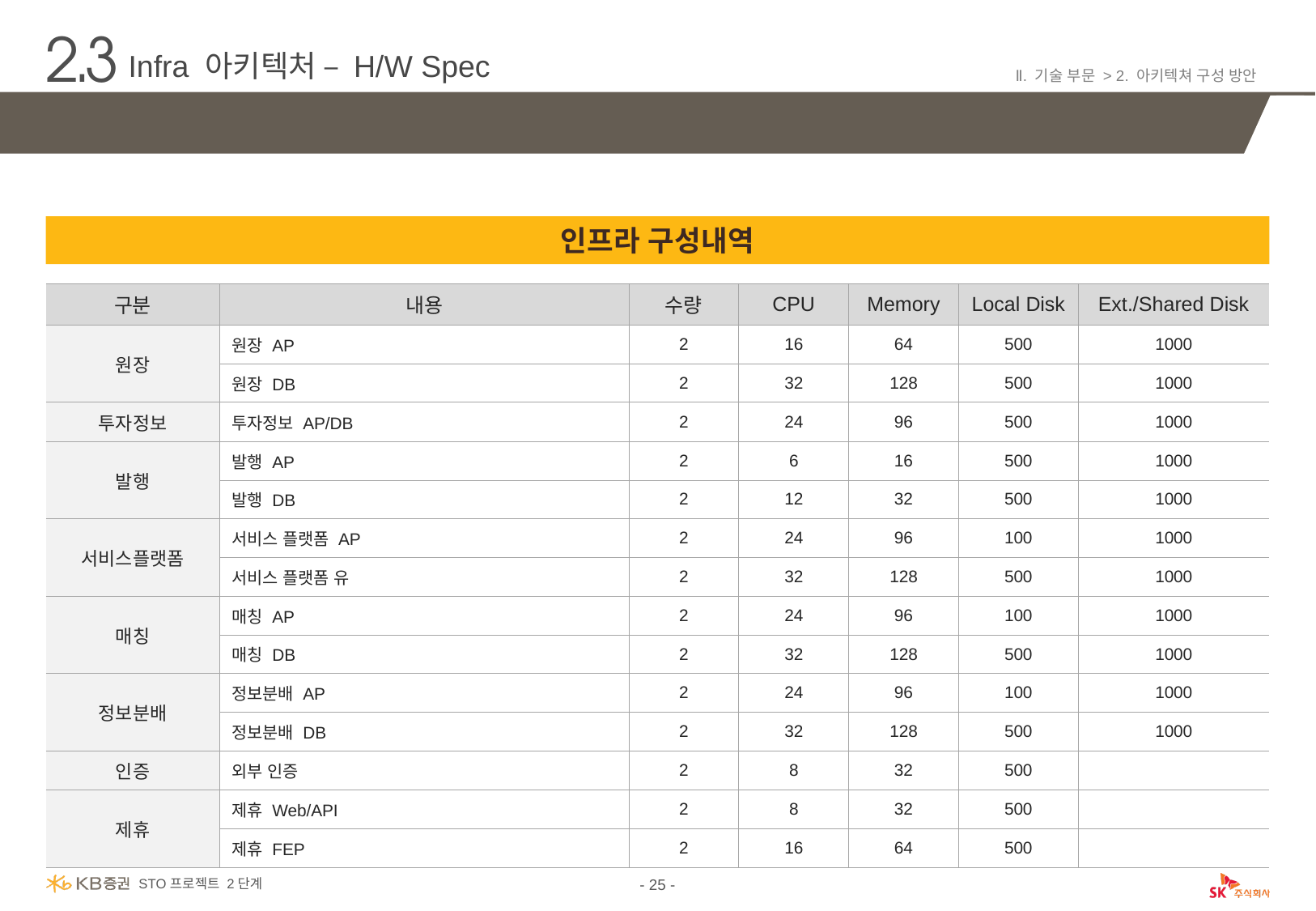

2.3
Infra 아키텍처 – H/W Spec
Ⅱ. 기술 부문 > 2. 아키텍쳐 구성 방안
H/W Spec
인프라 구성내역
| 구분 | 내용 | 수량 | CPU | Memory | Local Disk | Ext./Shared Disk |
| --- | --- | --- | --- | --- | --- | --- |
| 원장 | 원장 AP | 2 | 16 | 64 | 500 | 1000 |
| 원장DB | 원장 DB | 2 | 32 | 128 | 500 | 1000 |
| 투자정보 | 투자정보 AP/DB | 2 | 24 | 96 | 500 | 1000 |
| 발행 | 발행 AP | 2 | 6 | 16 | 500 | 1000 |
| 발행DB | 발행 DB | 2 | 12 | 32 | 500 | 1000 |
| 서비스플랫폼 | 서비스 플랫폼 AP | 2 | 24 | 96 | 100 | 1000 |
| 서비스플랫폼DB | 서비스 플랫폼 유 | 2 | 32 | 128 | 500 | 1000 |
| 매칭 | 매칭 AP | 2 | 24 | 96 | 100 | 1000 |
| 매칭DB | 매칭 DB | 2 | 32 | 128 | 500 | 1000 |
| 정보분배 | 정보분배 AP | 2 | 24 | 96 | 100 | 1000 |
| 정보분배DB | 정보분배 DB | 2 | 32 | 128 | 500 | 1000 |
| 인증 | 외부 인증 | 2 | 8 | 32 | 500 |  |
| 제휴 | 제휴 Web/API | 2 | 8 | 32 | 500 |  |
| 제휴FEP | 제휴 FEP | 2 | 16 | 64 | 500 |  |